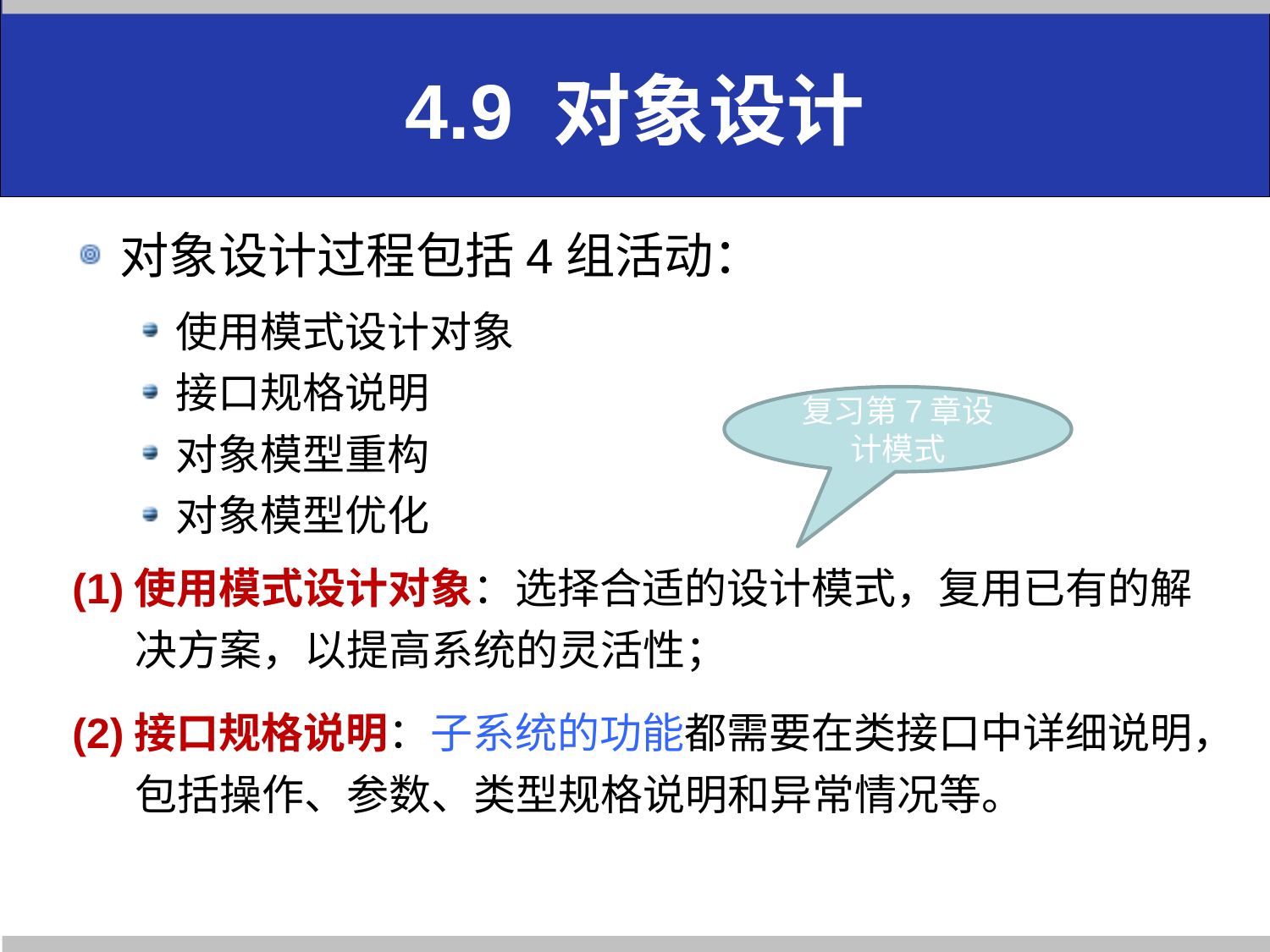

4.9 对象设计
对象设计过程包括4组活动：
使用模式设计对象
接口规格说明
对象模型重构
对象模型优化
(1)使用模式设计对象：选择合适的设计模式，复用已有的解决方案，以提高系统的灵活性；
(2)接口规格说明：子系统的功能都需要在类接口中详细说明，包括操作、参数、类型规格说明和异常情况等。

# 4.9 对象设计
复习第7章设计模式
621